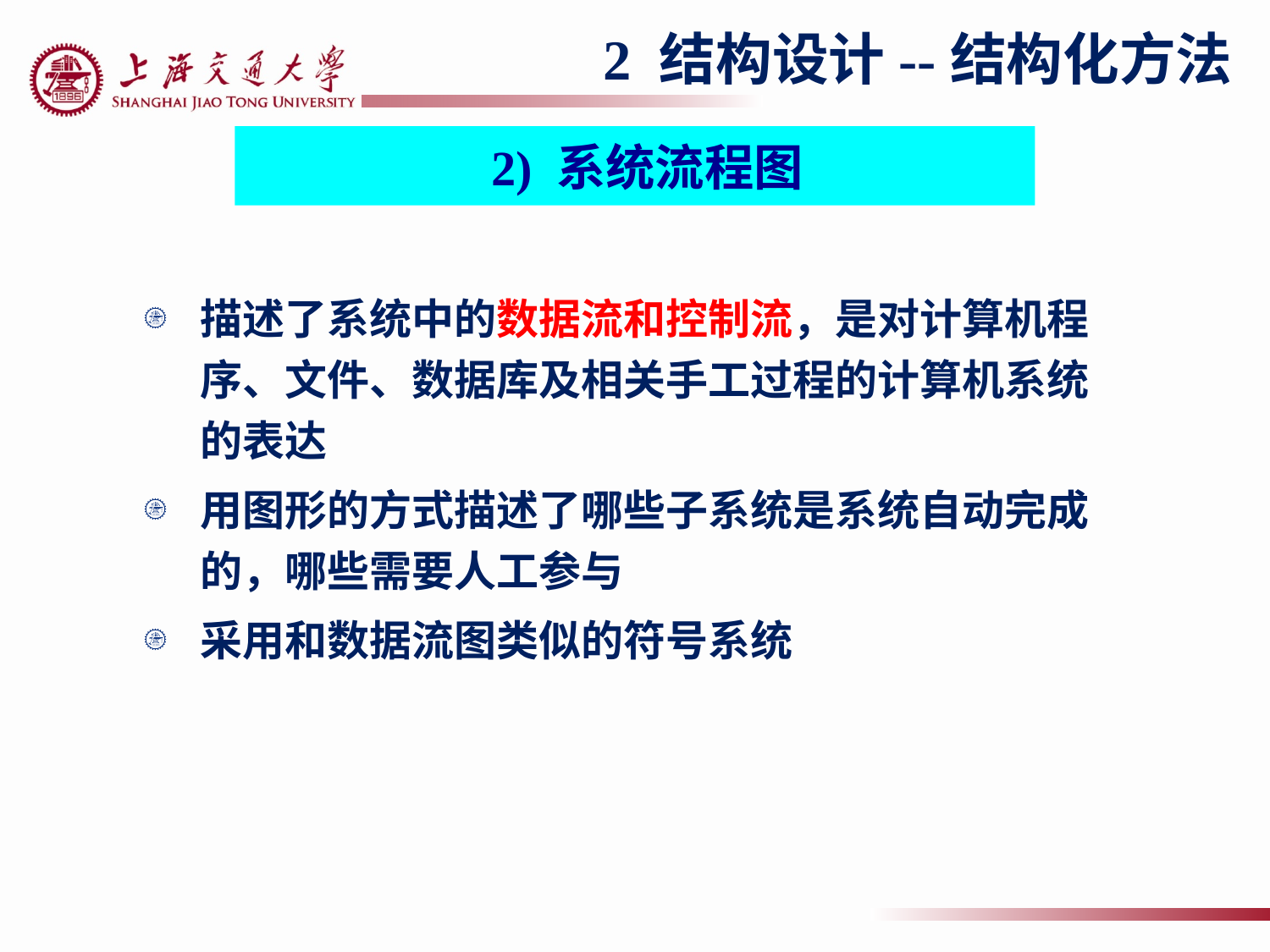

2 结构设计--结构化方法
  2) 系统流程图
描述了系统中的数据流和控制流，是对计算机程序、文件、数据库及相关手工过程的计算机系统的表达
用图形的方式描述了哪些子系统是系统自动完成的，哪些需要人工参与
采用和数据流图类似的符号系统